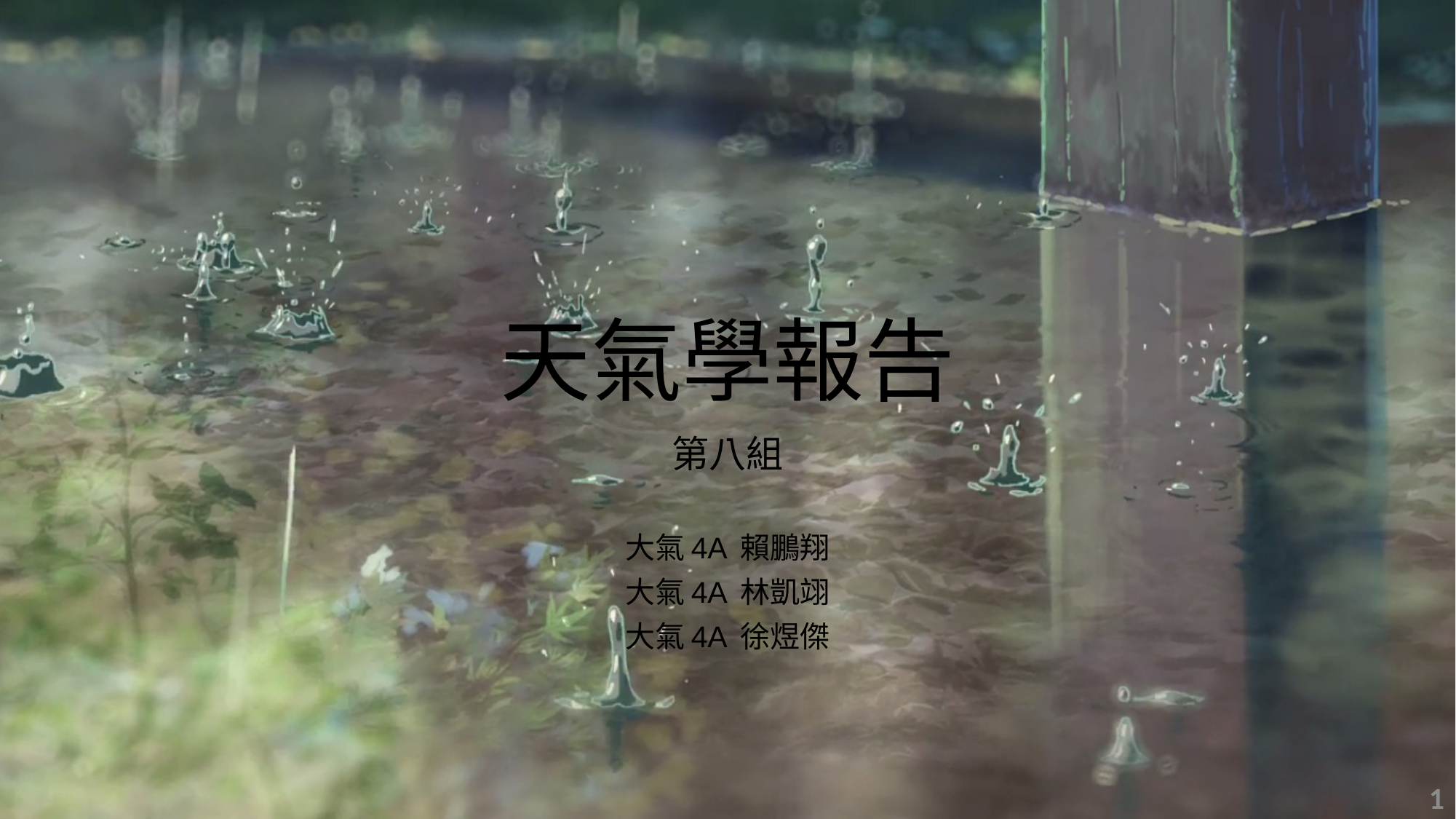

# 天氣學報告
第八組

大氣4A 賴鵬翔
大氣4A 林凱翊
大氣4A 徐煜傑
1